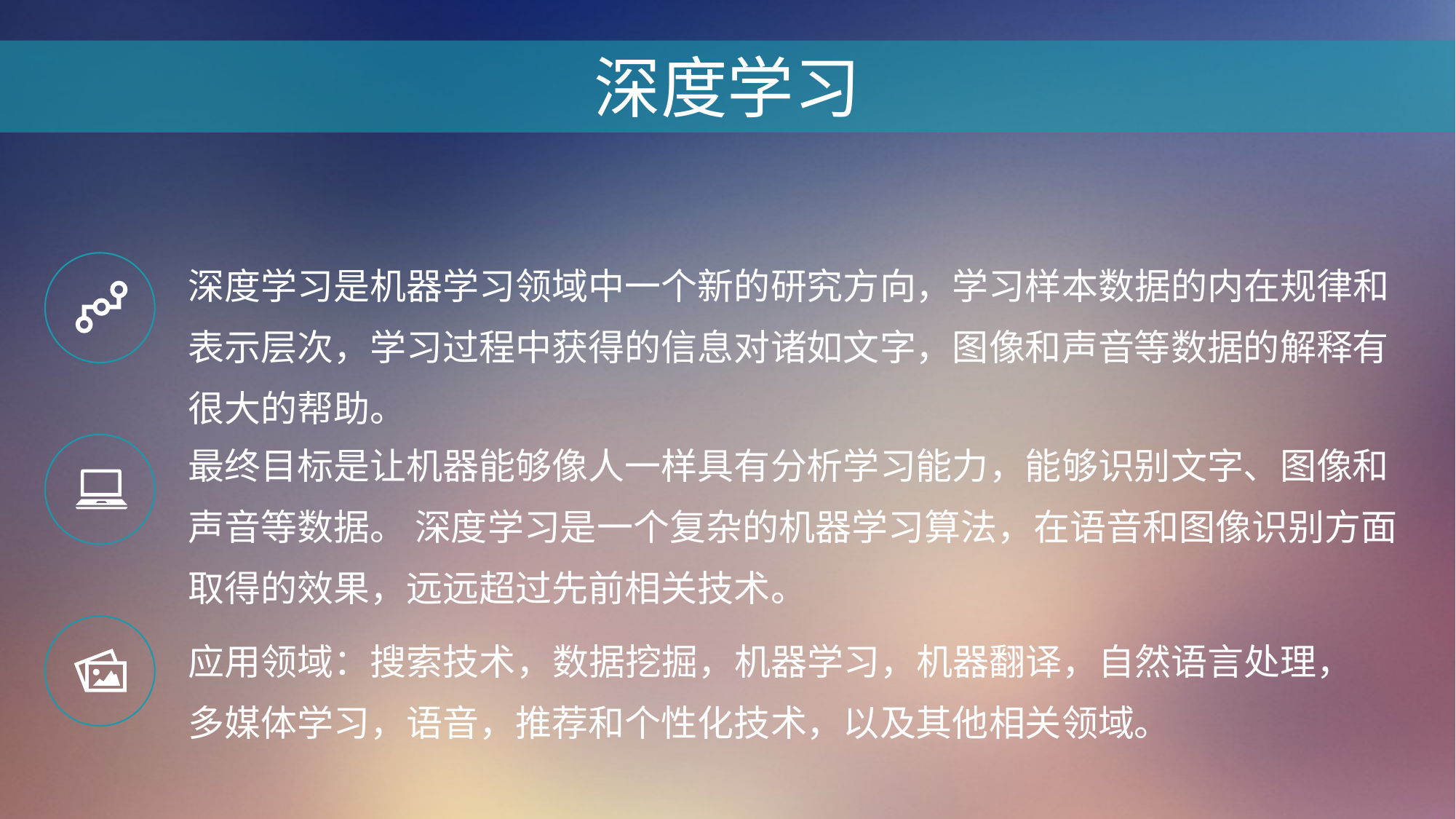

深度学习

深度学习是机器学习领域中一个新的研究方向，学习样本数据的内在规律和表示层次，学习过程中获得的信息对诸如文字，图像和声音等数据的解释有很大的帮助。

最终目标是让机器能够像人一样具有分析学习能力，能够识别文字、图像和声音等数据。 深度学习是一个复杂的机器学习算法，在语音和图像识别方面取得的效果，远远超过先前相关技术。

应用领域：搜索技术，数据挖掘，机器学习，机器翻译，自然语言处理，多媒体学习，语音，推荐和个性化技术，以及其他相关领域。